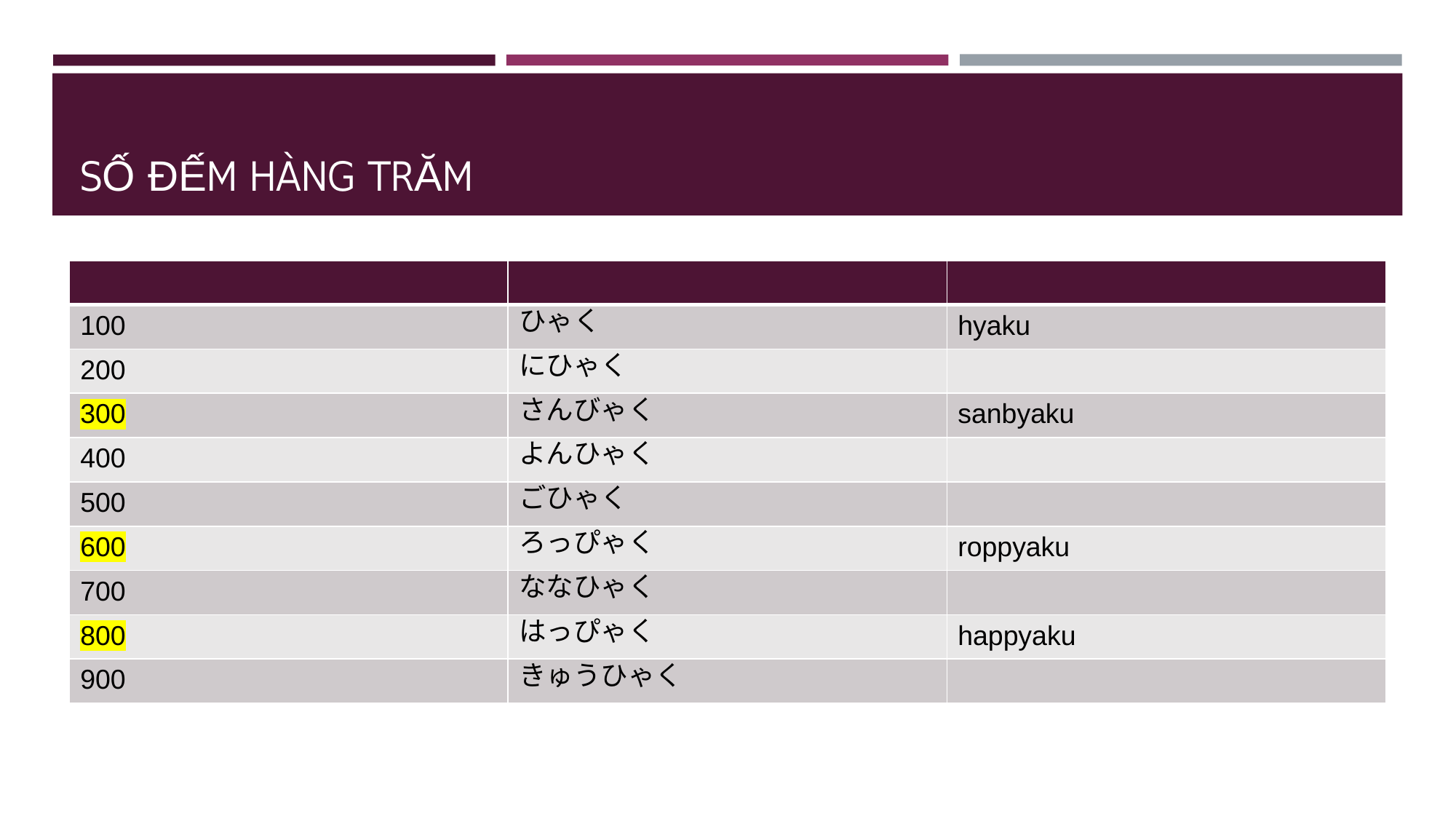

# SỐ ĐẾM HÀNG TRĂM
|  |  |  |
| --- | --- | --- |
| 100 | ひゃく | hyaku |
| 200 | にひゃく |  |
| 300 | さんびゃく | sanbyaku |
| 400 | よんひゃく |  |
| 500 | ごひゃく |  |
| 600 | ろっぴゃく | roppyaku |
| 700 | ななひゃく |  |
| 800 | はっぴゃく | happyaku |
| 900 | きゅうひゃく |  |